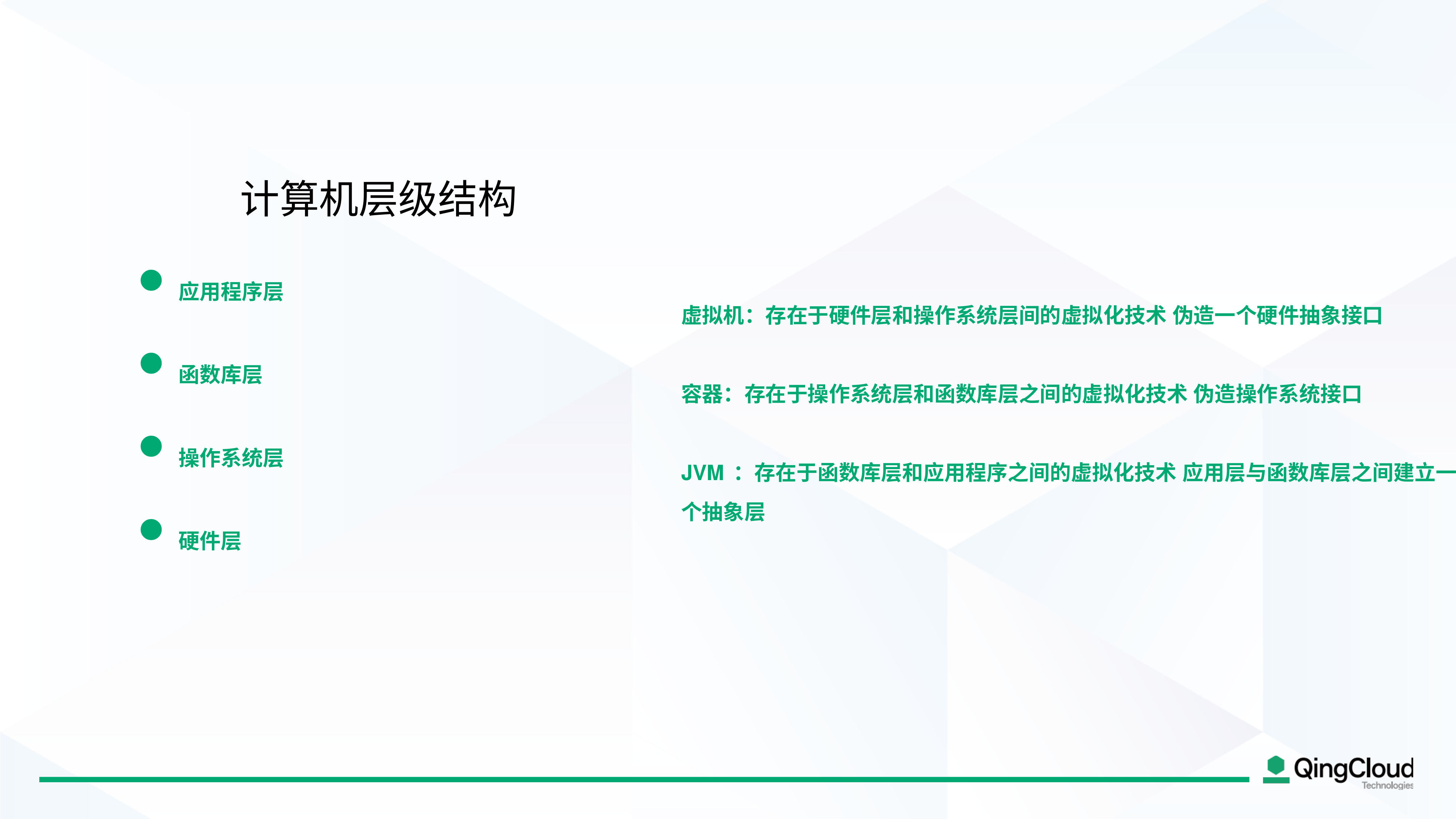

计算机层级结构
虚拟机：存在于硬件层和操作系统层间的虚拟化技术 伪造一个硬件抽象接口
容器：存在于操作系统层和函数库层之间的虚拟化技术 伪造操作系统接口
JVM：存在于函数库层和应用程序之间的虚拟化技术 应用层与函数库层之间建立一个抽象层
应用程序层
函数库层
操作系统层
硬件层